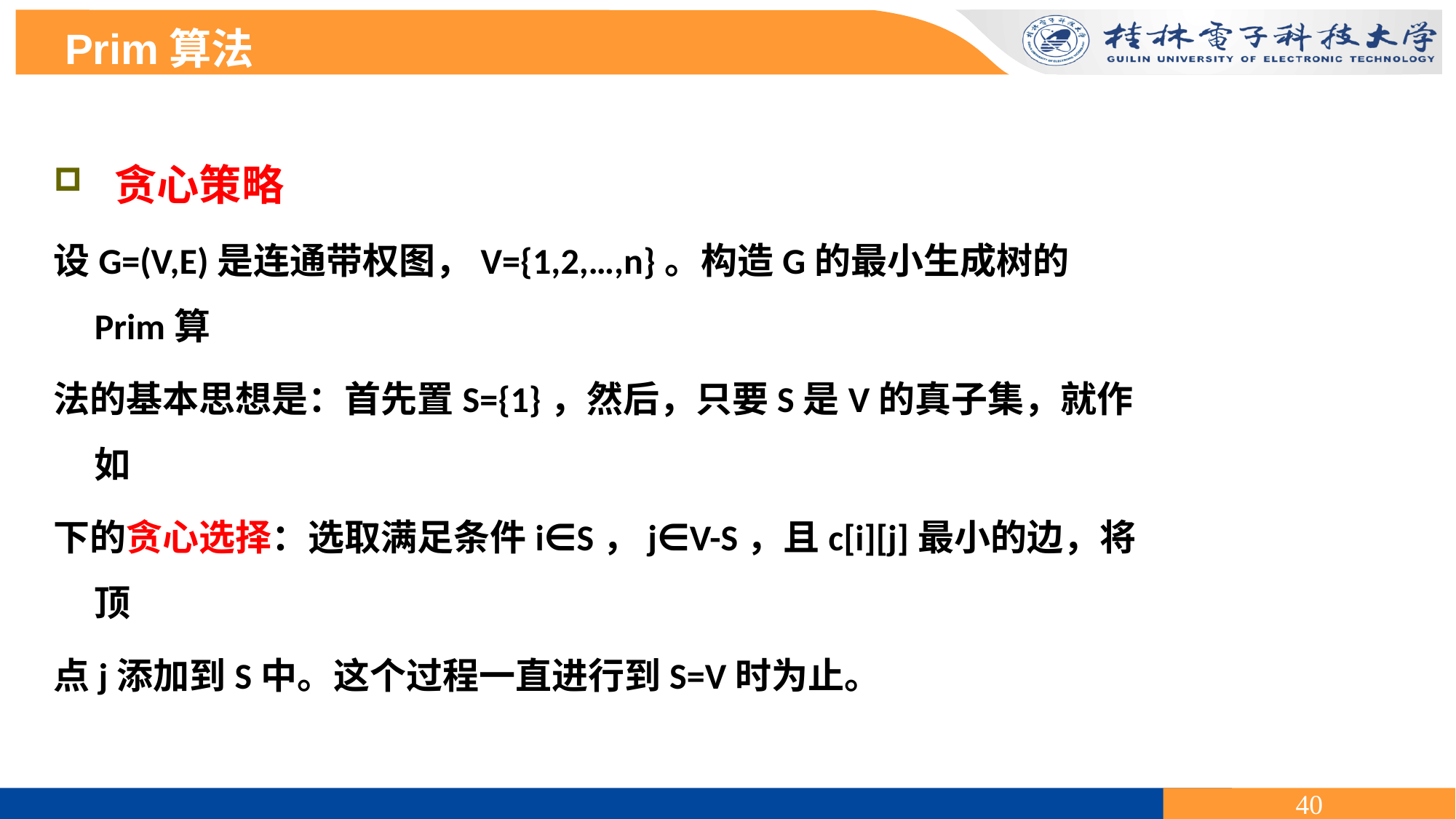

Prim算法
 贪心策略
设G=(V,E)是连通带权图，V={1,2,…,n}。构造G的最小生成树的Prim算
法的基本思想是：首先置S={1}，然后，只要S是V的真子集，就作如
下的贪心选择：选取满足条件i∈S，j∈V-S，且c[i][j]最小的边，将顶
点j添加到S中。这个过程一直进行到S=V时为止。